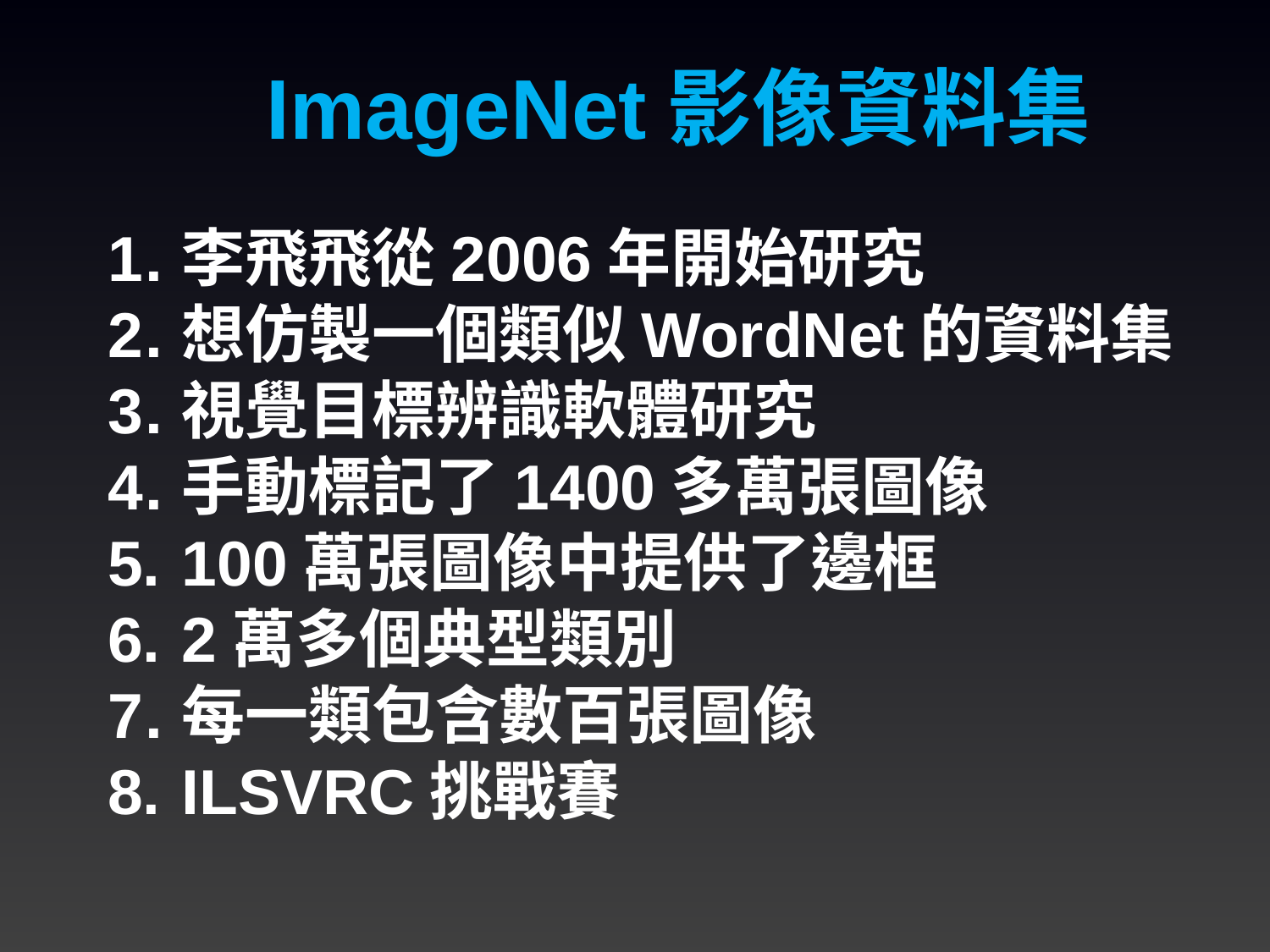

ImageNet影像資料集
李飛飛從2006年開始研究
想仿製一個類似WordNet的資料集
視覺目標辨識軟體研究
手動標記了1400多萬張圖像
100萬張圖像中提供了邊框
2萬多個典型類別
每一類包含數百張圖像
ILSVRC挑戰賽